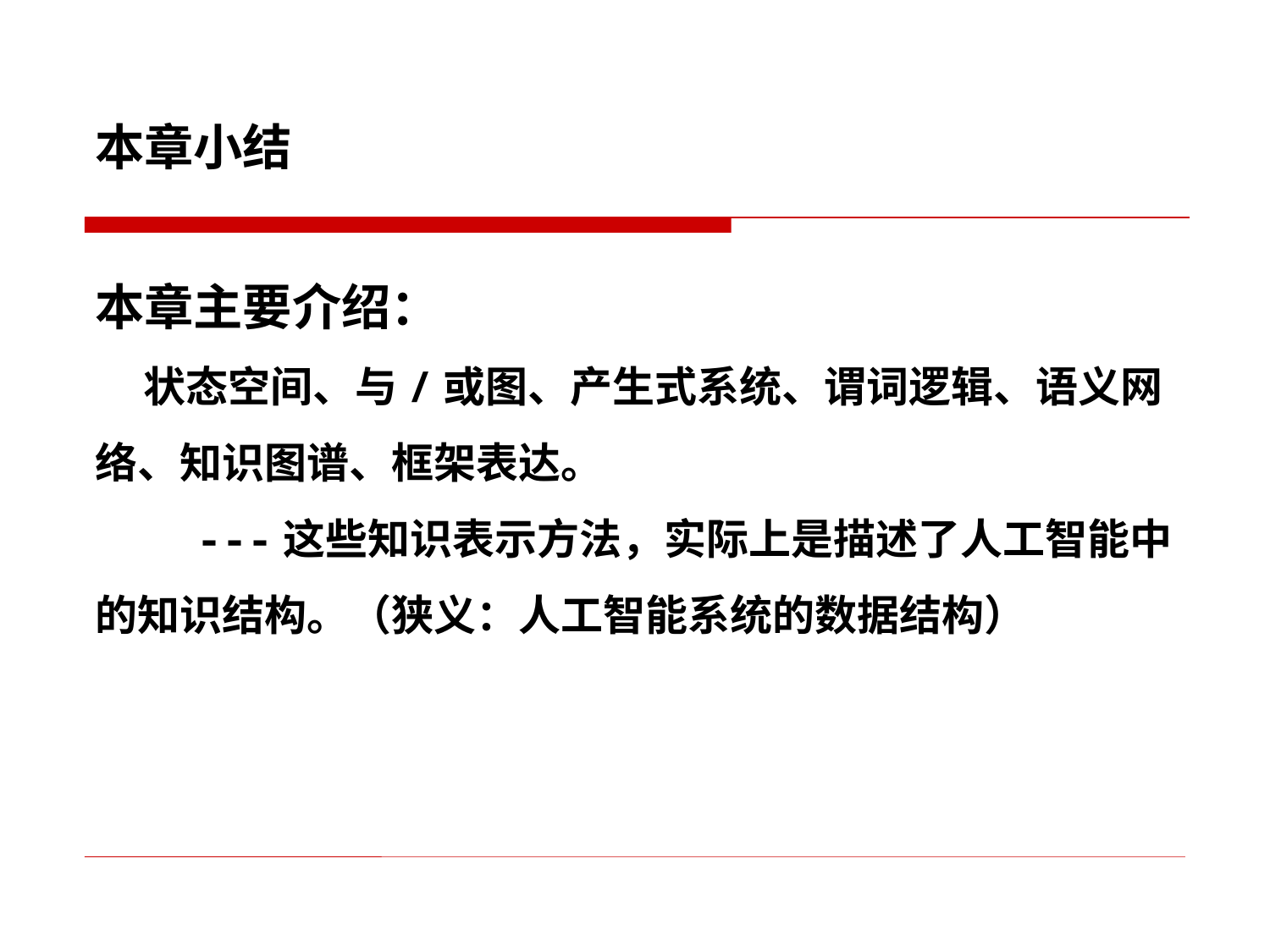

本章小结
本章主要介绍：
    状态空间、与/或图、产生式系统、谓词逻辑、语义网络、知识图谱、框架表达。
    ---这些知识表示方法，实际上是描述了人工智能中的知识结构。（狭义：人工智能系统的数据结构）